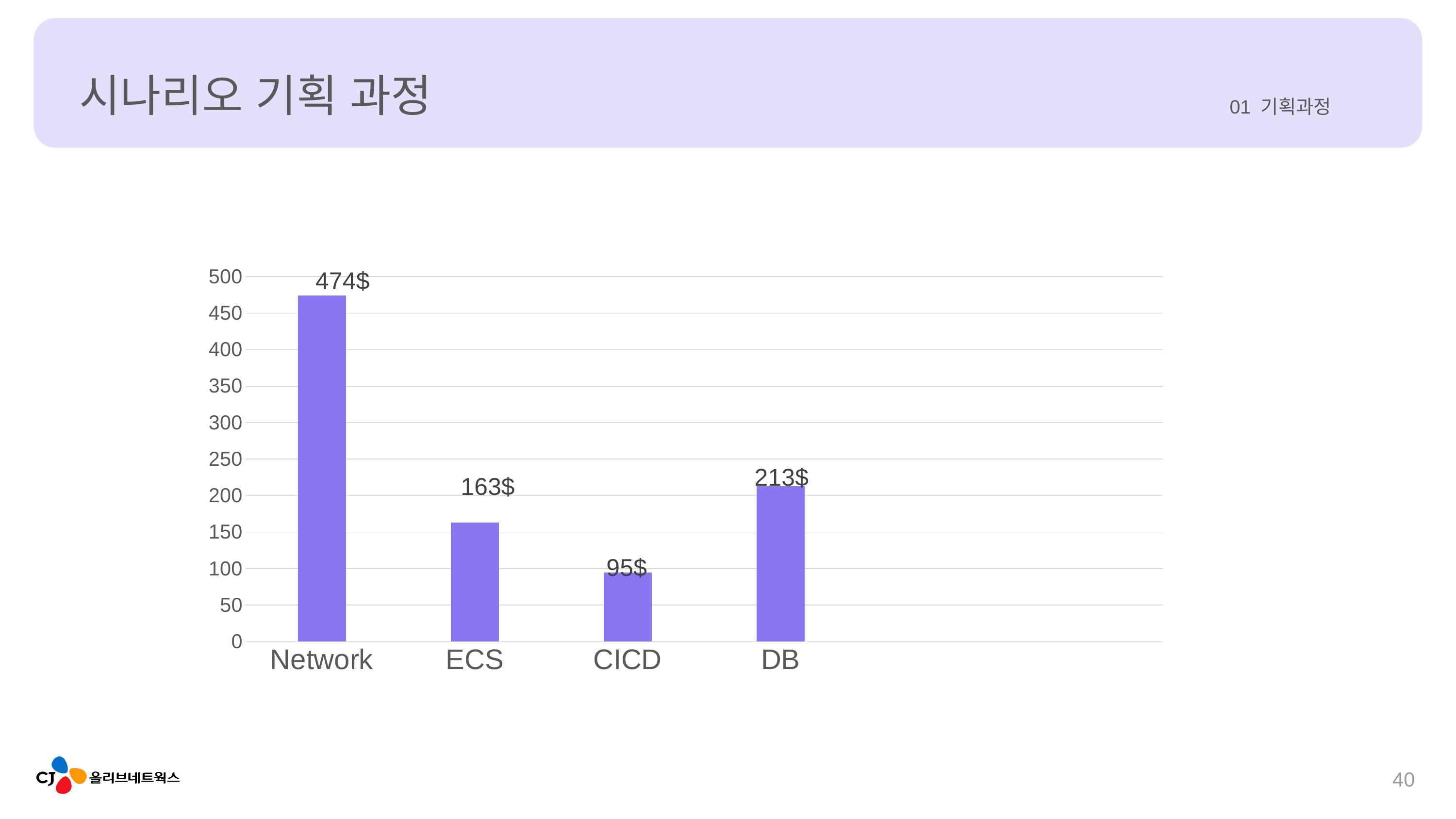

시나리오 기획 과정
01 기획과정

### Chart

| Category | 실제 운영 |
|---|---|
| Network | 474.0 |
| ECS | 163.0 |
| CICD | 95.0 |
| DB | 213.0 |
40